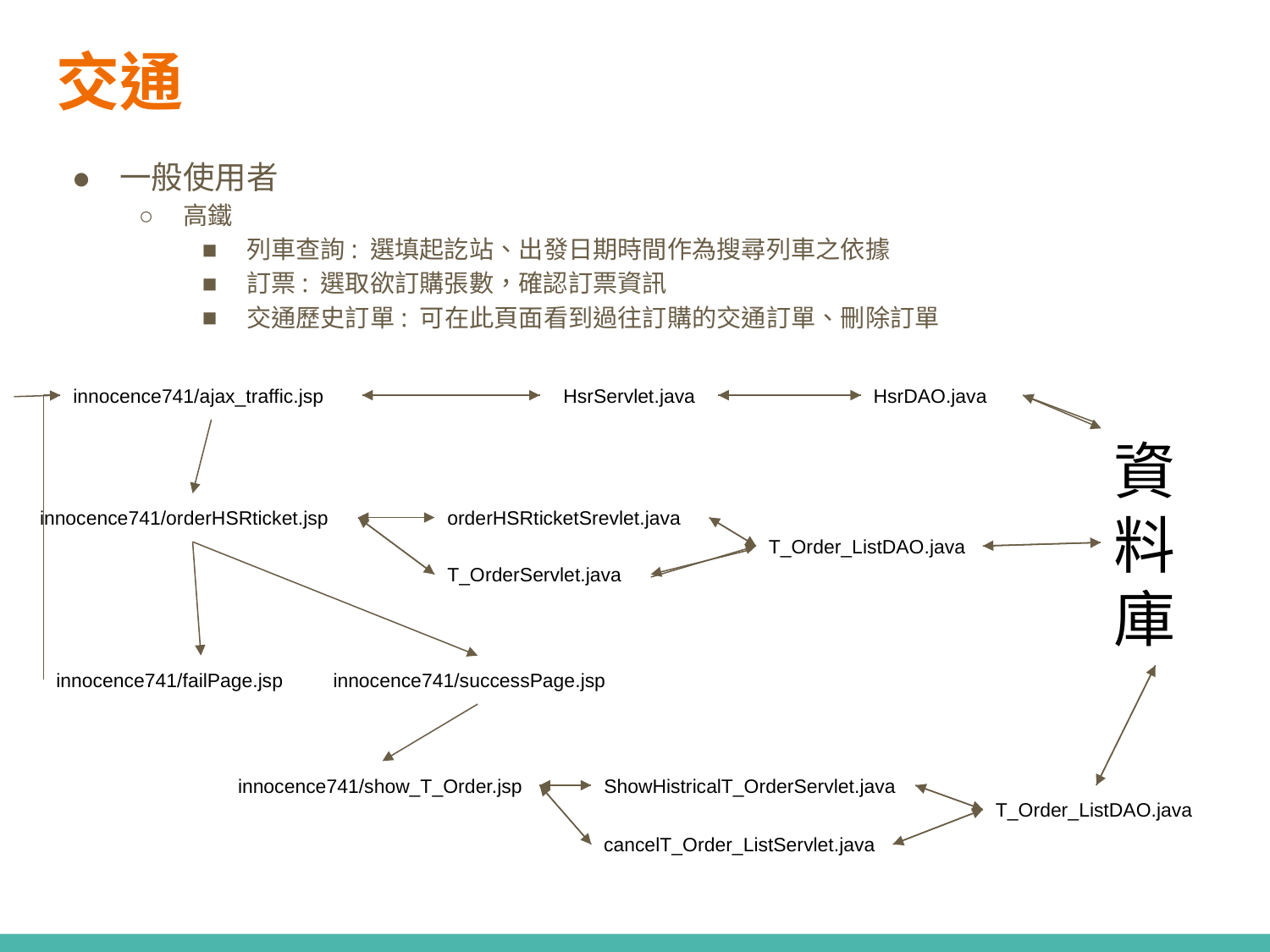

# 交通
一般使用者
高鐵
列車查詢: 選填起訖站、出發日期時間作為搜尋列車之依據
訂票: 選取欲訂購張數，確認訂票資訊
交通歷史訂單: 可在此頁面看到過往訂購的交通訂單、刪除訂單
innocence741/ajax_traffic.jsp
  HsrServlet.java
HsrDAO.java
資料庫
innocence741/orderHSRticket.jsp
orderHSRticketSrevlet.java

T_Order_ListDAO.java
T_OrderServlet.java

innocence741/failPage.jsp
innocence741/successPage.jsp
innocence741/show_T_Order.jsp
ShowHistricalT_OrderServlet.java

T_Order_ListDAO.java
cancelT_Order_ListServlet.java